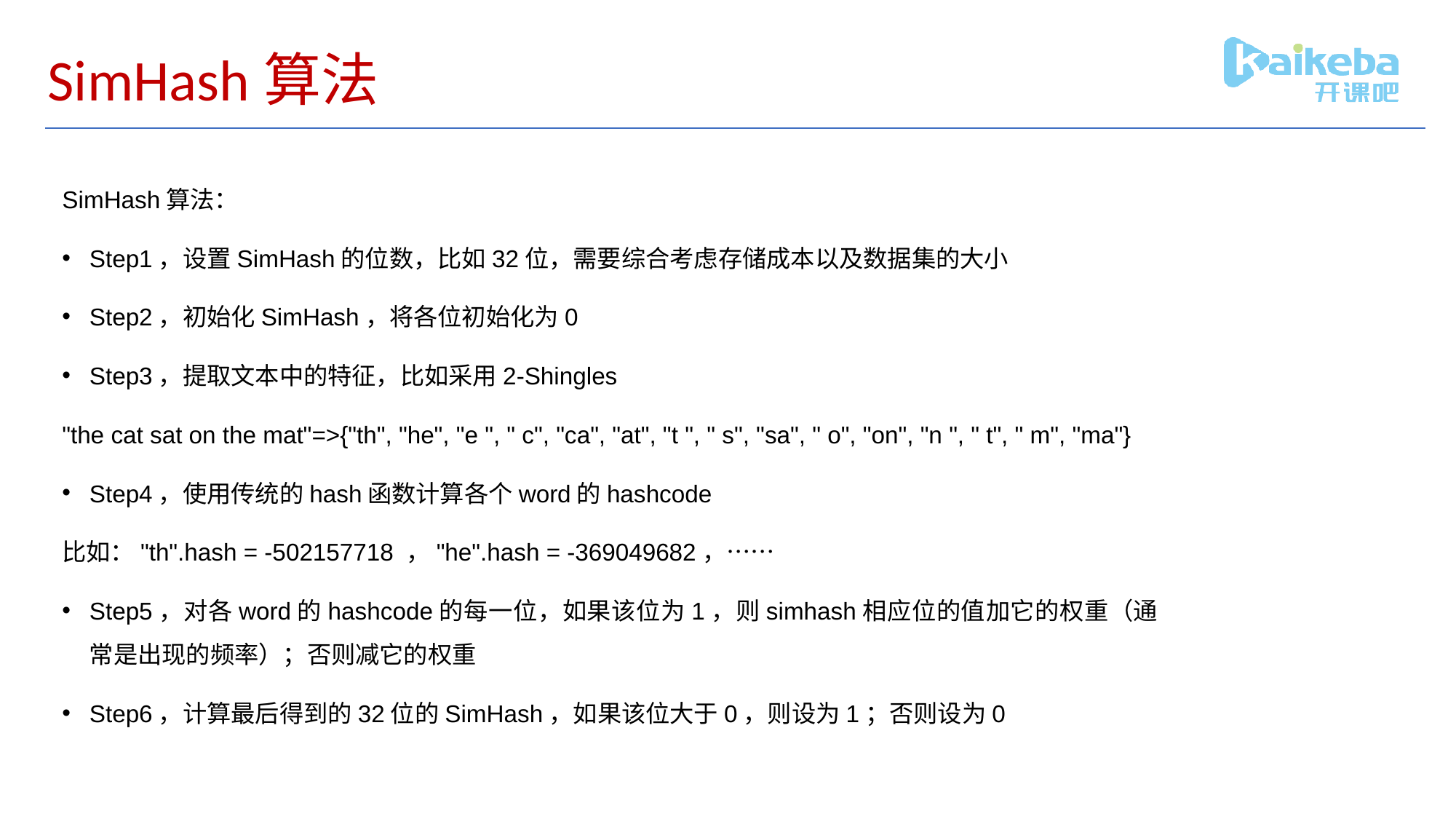

# SimHash算法
SimHash算法：
Step1，设置SimHash的位数，比如32位，需要综合考虑存储成本以及数据集的大小
Step2，初始化SimHash，将各位初始化为0
Step3，提取文本中的特征，比如采用2-Shingles
"the cat sat on the mat"=>{"th", "he", "e ", " c", "ca", "at", "t ", " s", "sa", " o", "on", "n ", " t", " m", "ma"}
Step4，使用传统的hash函数计算各个word的hashcode
比如："th".hash = -502157718 ，"he".hash = -369049682，……
Step5，对各word的hashcode的每一位，如果该位为1，则simhash相应位的值加它的权重（通常是出现的频率）；否则减它的权重
Step6，计算最后得到的32位的SimHash，如果该位大于0，则设为1；否则设为0